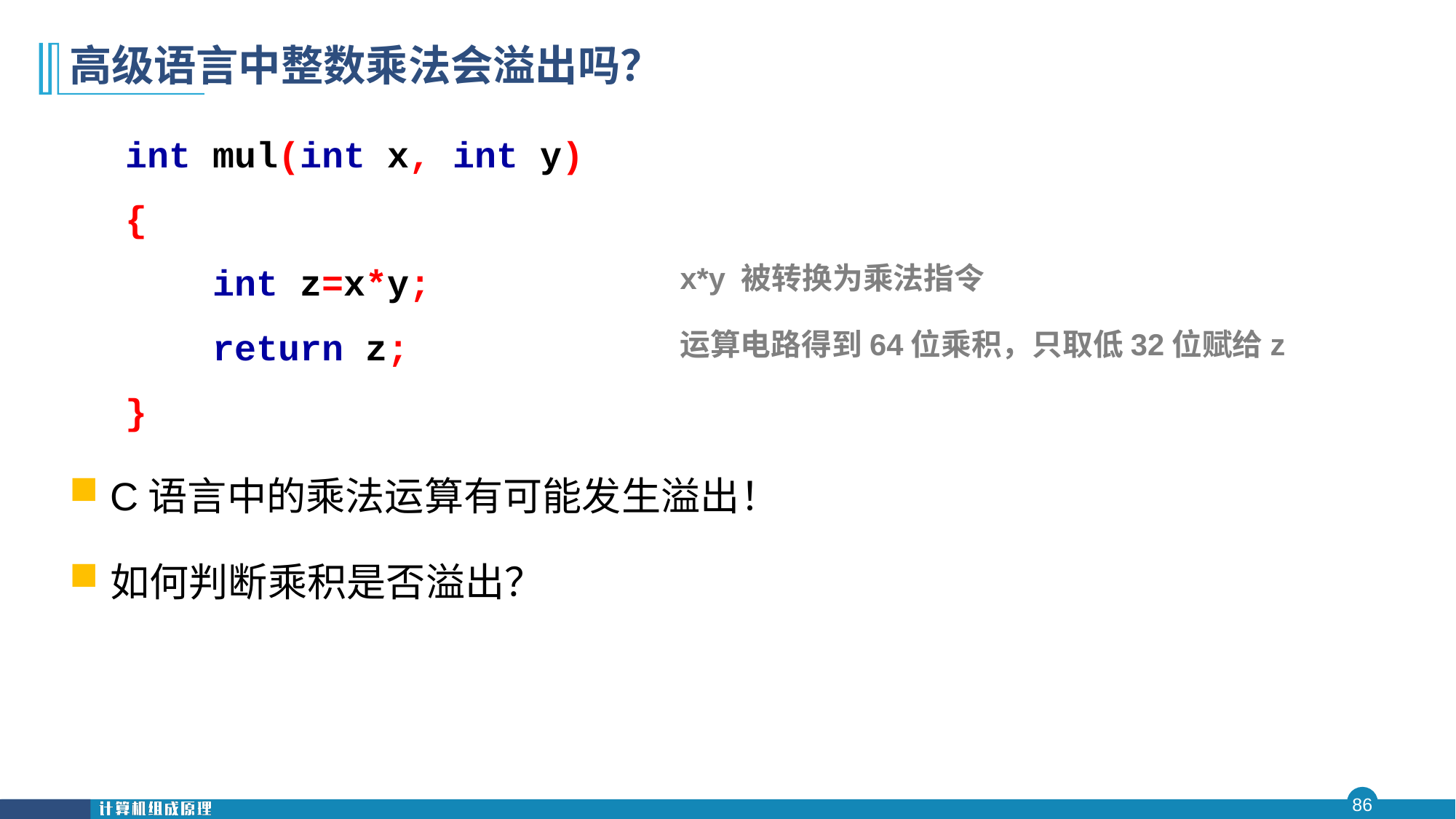

# 高级语言中整数乘法会溢出吗？
int mul(int x, int y)
{
    int z=x*y;
    return z;
}
C语言中的乘法运算有可能发生溢出！
如何判断乘积是否溢出？

x*y 被转换为乘法指令
运算电路得到64位乘积，只取低32位赋给z